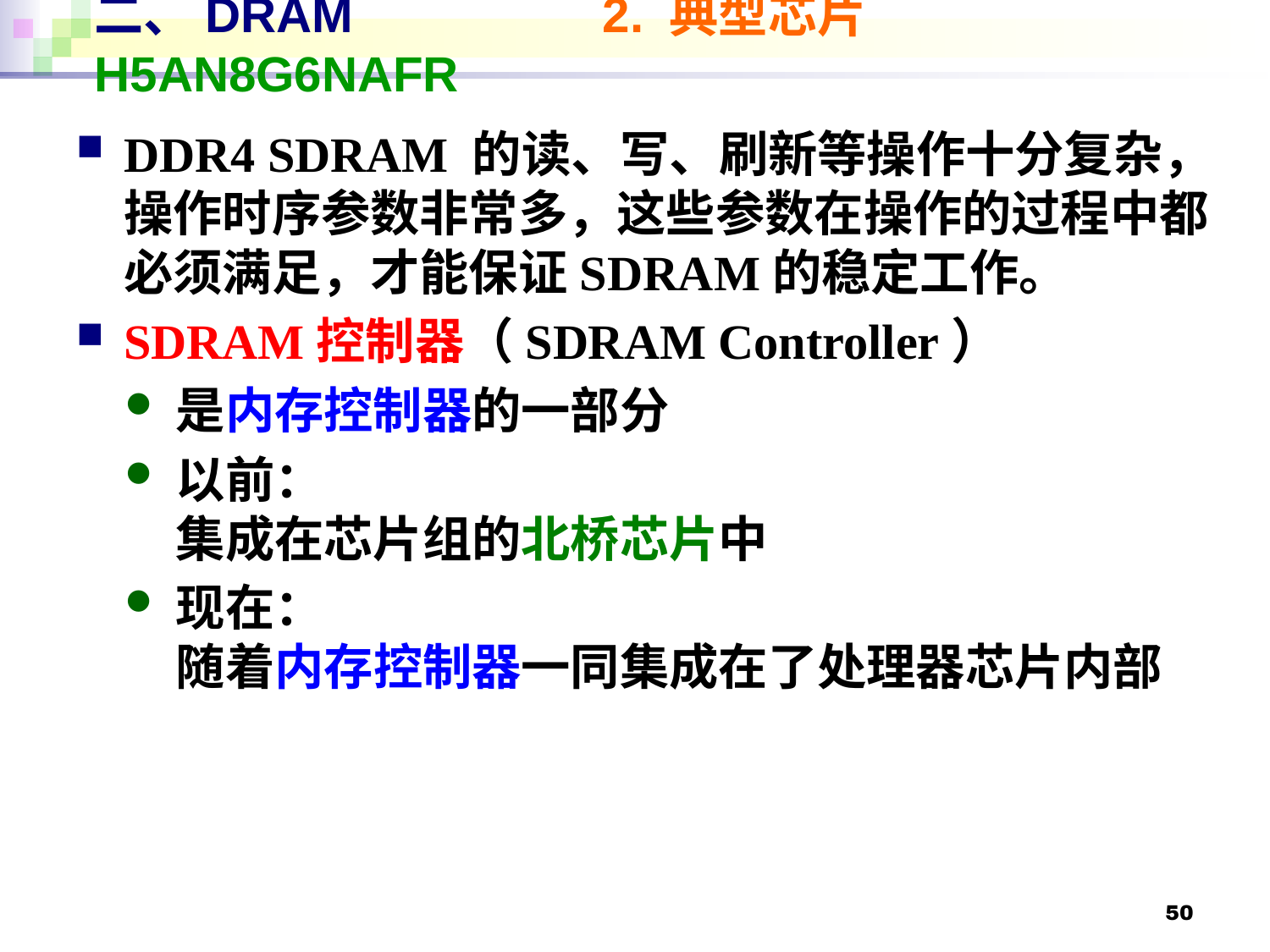

# 二、DRAM		2. 典型芯片 H5AN8G6NAFR
DDR4 SDRAM 的读、写、刷新等操作十分复杂，操作时序参数非常多，这些参数在操作的过程中都必须满足，才能保证SDRAM的稳定工作。
SDRAM控制器（SDRAM Controller）
是内存控制器的一部分
以前：
集成在芯片组的北桥芯片中
现在：
随着内存控制器一同集成在了处理器芯片内部
50